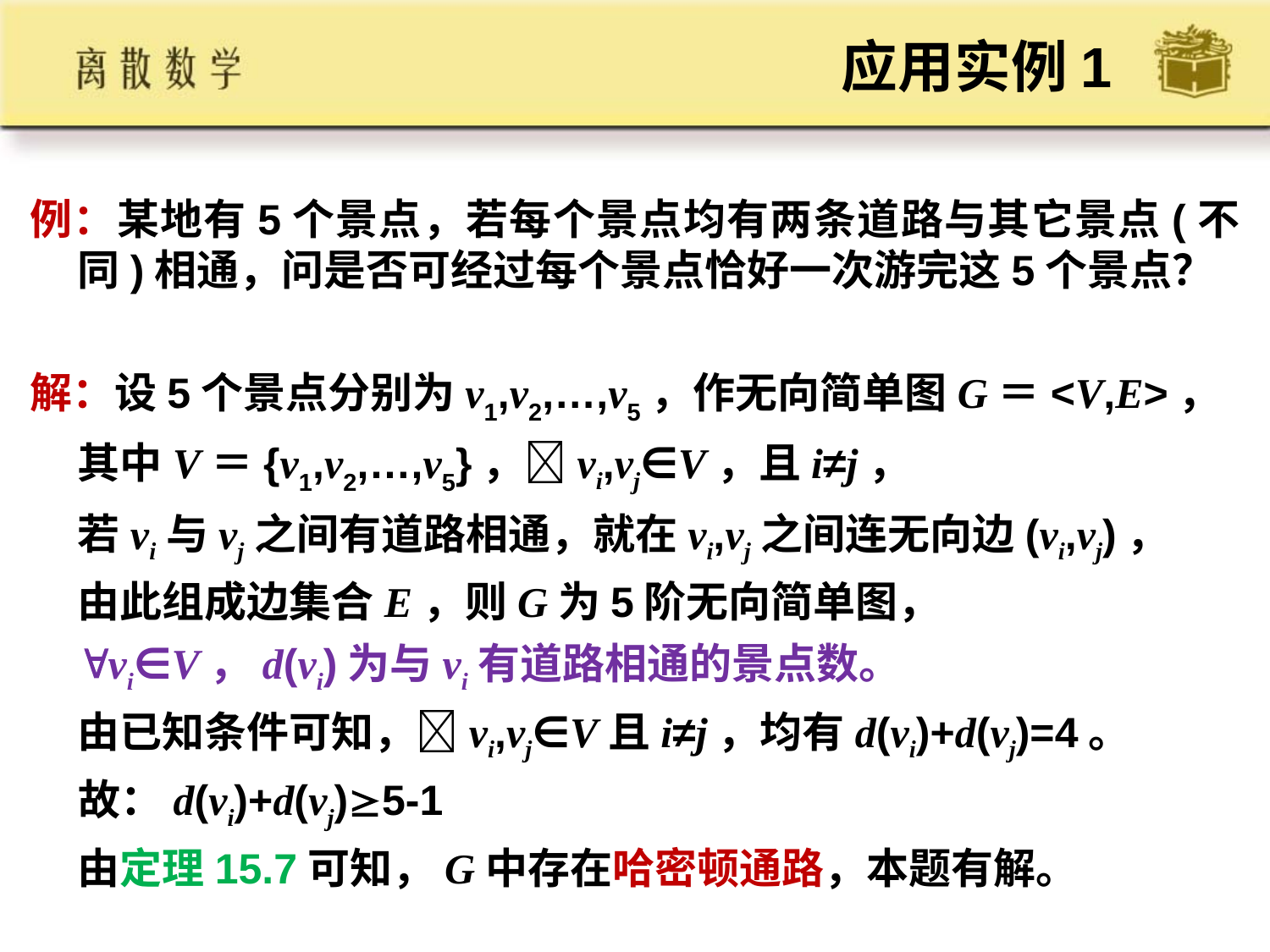

# 应用实例1
例：某地有5个景点，若每个景点均有两条道路与其它景点(不同)相通，问是否可经过每个景点恰好一次游完这5个景点？

解：设5个景点分别为v1,v2,…,v5，作无向简单图G＝<V,E>，
	其中V＝{v1,v2,…,v5}，∀vi,vj∈V，且i≠j，
	若vi与vj之间有道路相通，就在vi,vj之间连无向边(vi,vj)，
	由此组成边集合E，则G为5阶无向简单图，
	∀vi∈V，d(vi)为与vi有道路相通的景点数。
	由已知条件可知，∀vi,vj∈V且i≠j，均有d(vi)+d(vj)=4。
    故：d(vi)+d(vj)≥5-1
	由定理15.7可知，G中存在哈密顿通路，本题有解。